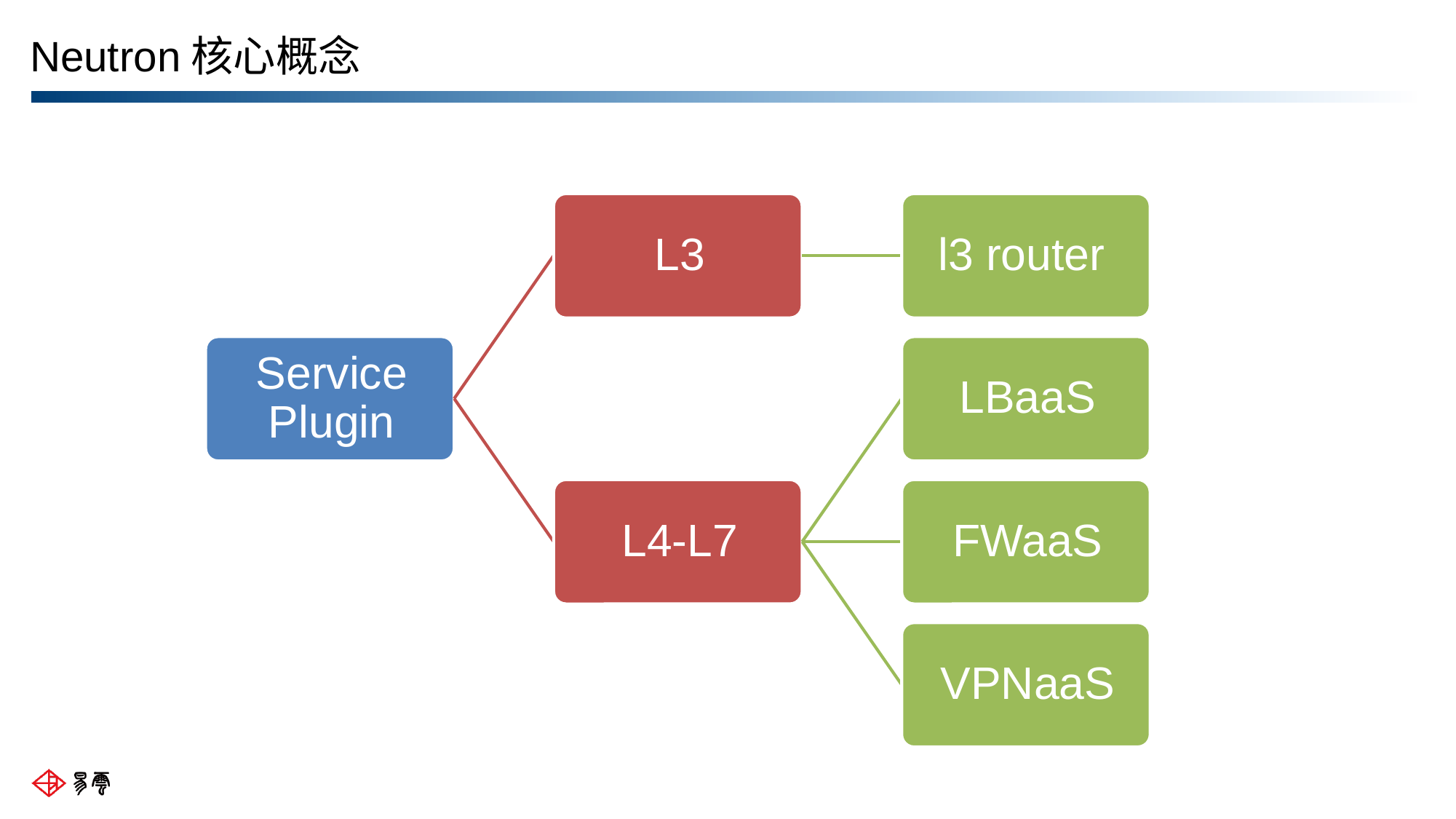

Neutron核心概念
Service Plugin

L3

l3 router

L4-L7

LBaaS

FWaaS

VPNaaS